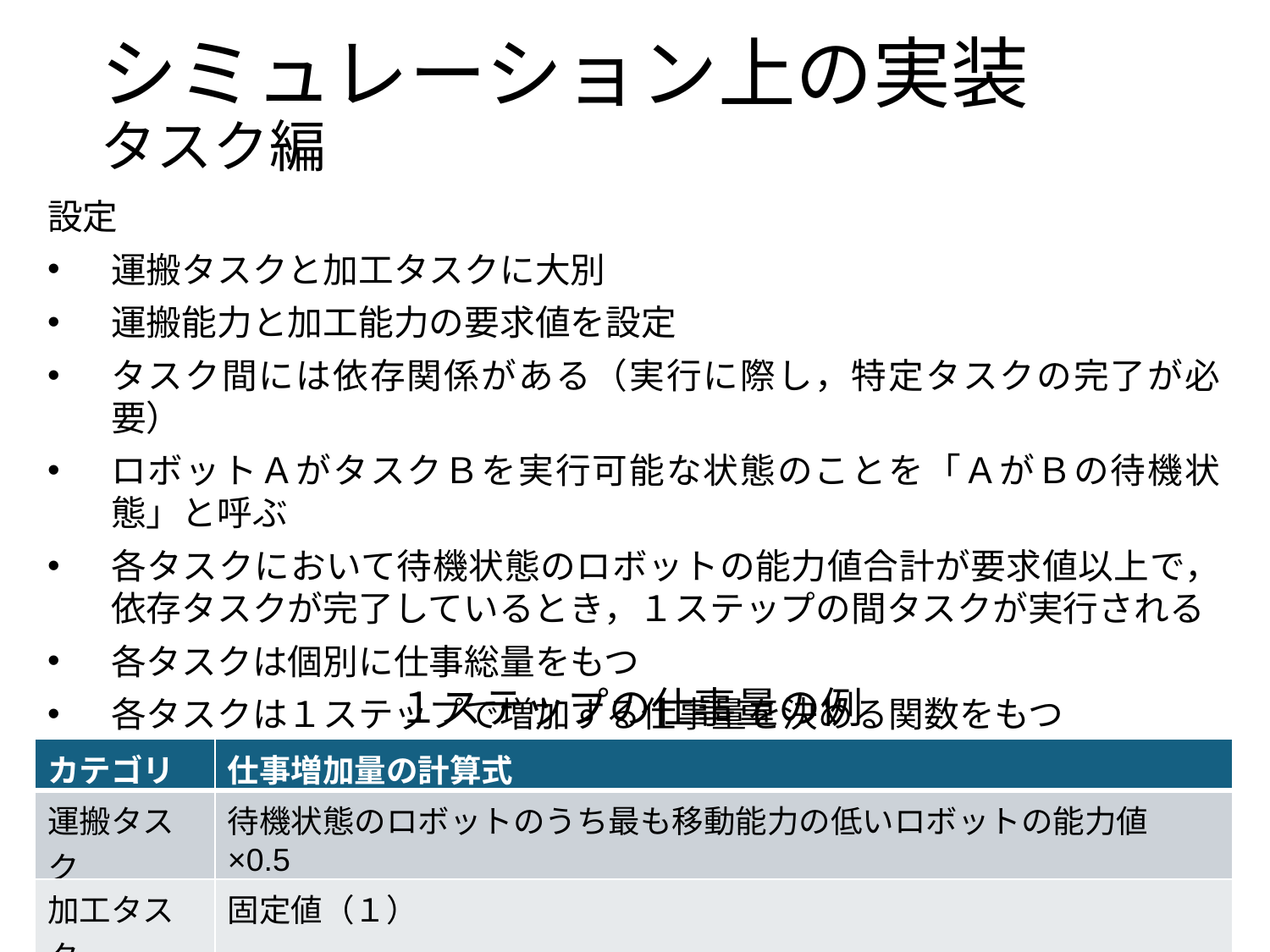

# シミュレーション上の実装 タスク編
設定
運搬タスクと加工タスクに大別
運搬能力と加工能力の要求値を設定
タスク間には依存関係がある（実行に際し，特定タスクの完了が必要）
ロボットＡがタスクＢを実行可能な状態のことを「ＡがＢの待機状態」と呼ぶ
各タスクにおいて待機状態のロボットの能力値合計が要求値以上で，依存タスクが完了しているとき，１ステップの間タスクが実行される
各タスクは個別に仕事総量をもつ
各タスクは１ステップで増加する仕事量を決める関数をもつ
１ステップの仕事量の例
| カテゴリ | 仕事増加量の計算式 |
| --- | --- |
| 運搬タスク | 待機状態のロボットのうち最も移動能力の低いロボットの能力値×0.5 |
| 加工タスク | 固定値（１） |